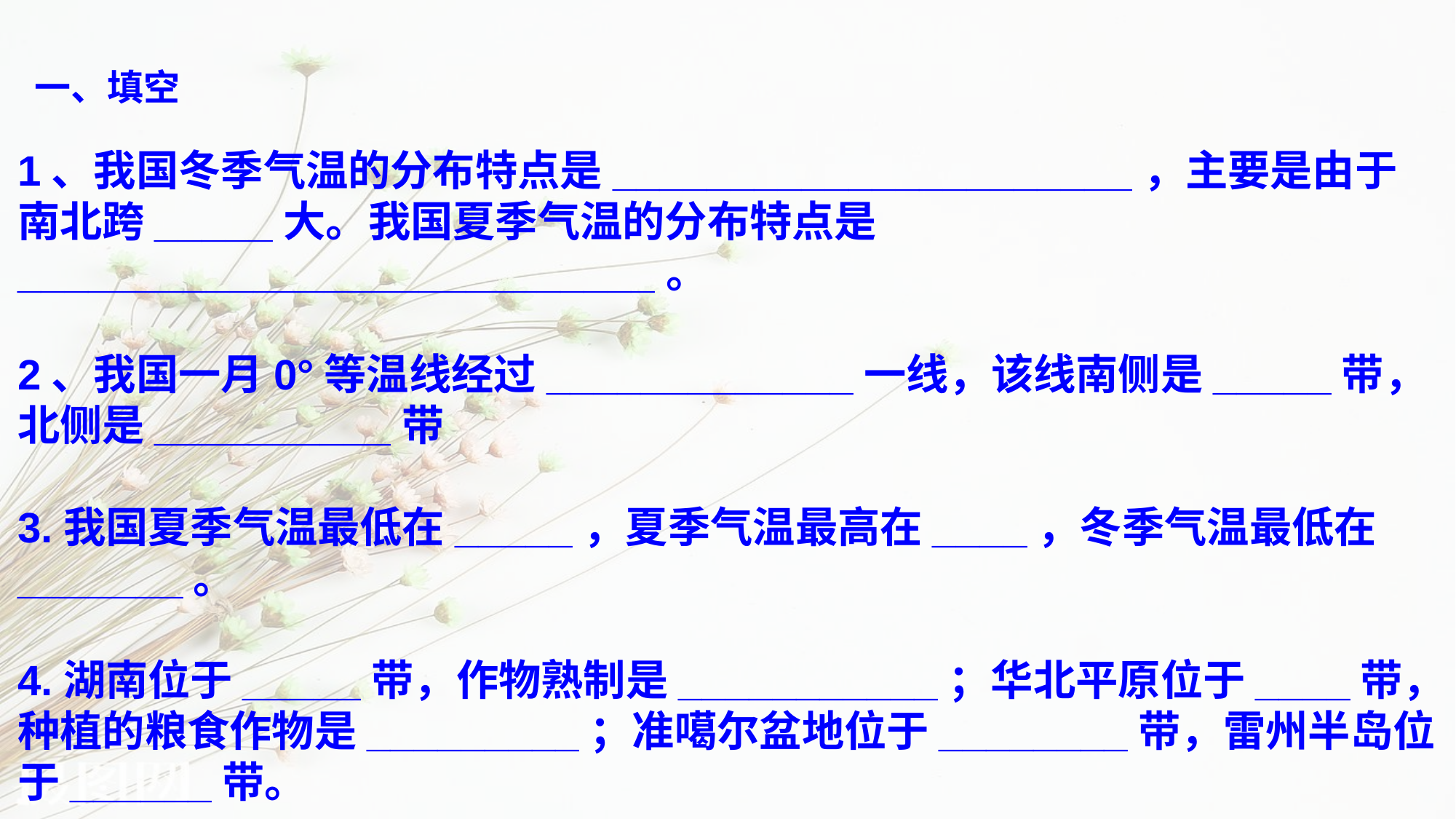

一、填空
1、我国冬季气温的分布特点是______________________，主要是由于南北跨_____大。我国夏季气温的分布特点是___________________________。

2、我国一月0°等温线经过_____________一线，该线南侧是_____带，北侧是__________带

3.我国夏季气温最低在_____，夏季气温最高在____，冬季气温最低在_______。

4.湖南位于_____带，作物熟制是___________；华北平原位于____带，种植的粮食作物是_________；准噶尔盆地位于________带，雷州半岛位于______带。